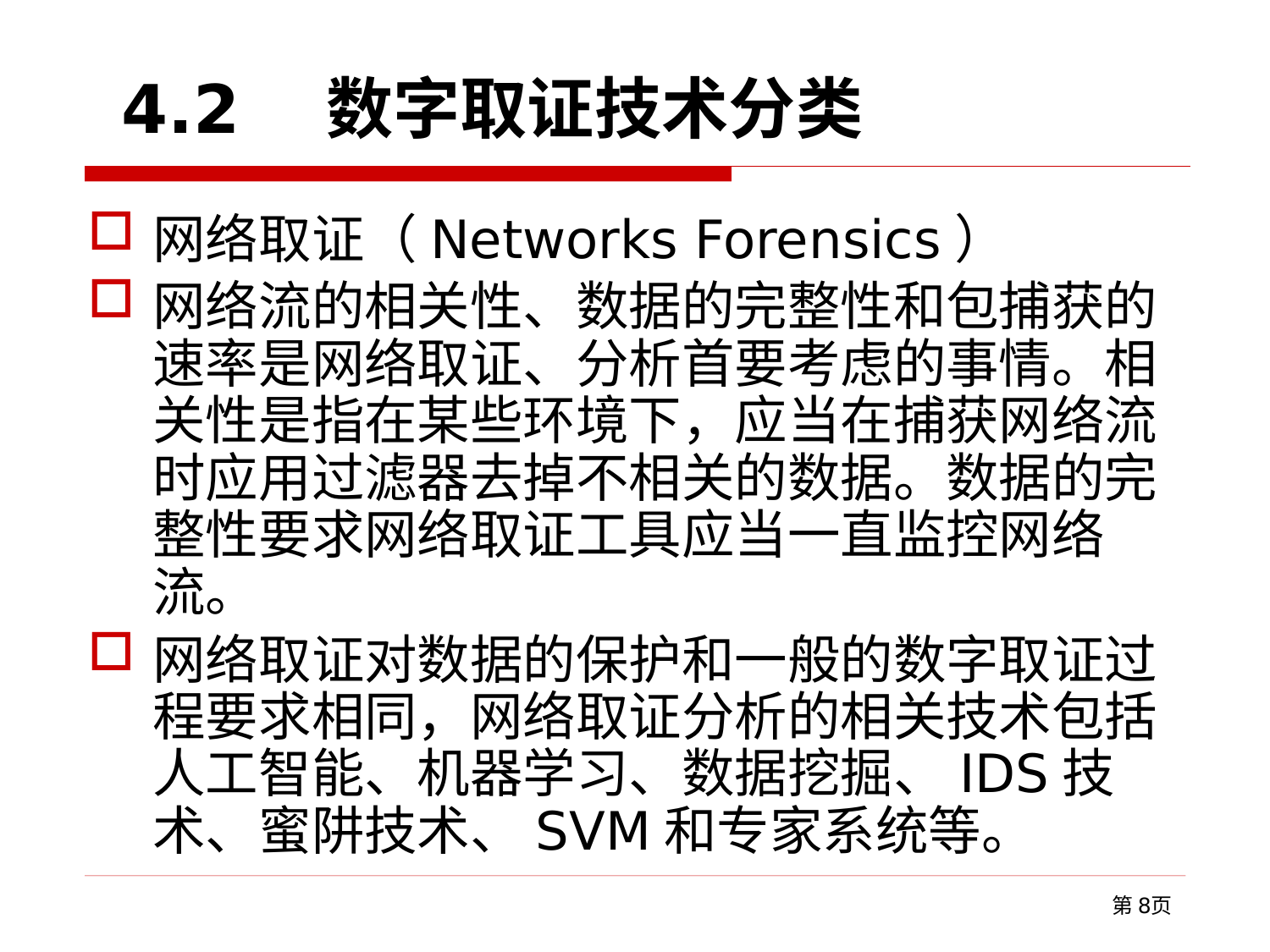

# 4.2   数字取证技术分类
网络取证（Networks Forensics）
网络流的相关性、数据的完整性和包捕获的速率是网络取证、分析首要考虑的事情。相关性是指在某些环境下，应当在捕获网络流时应用过滤器去掉不相关的数据。数据的完整性要求网络取证工具应当一直监控网络流。
网络取证对数据的保护和一般的数字取证过程要求相同，网络取证分析的相关技术包括人工智能、机器学习、数据挖掘、IDS技术、蜜阱技术、SVM和专家系统等。
8